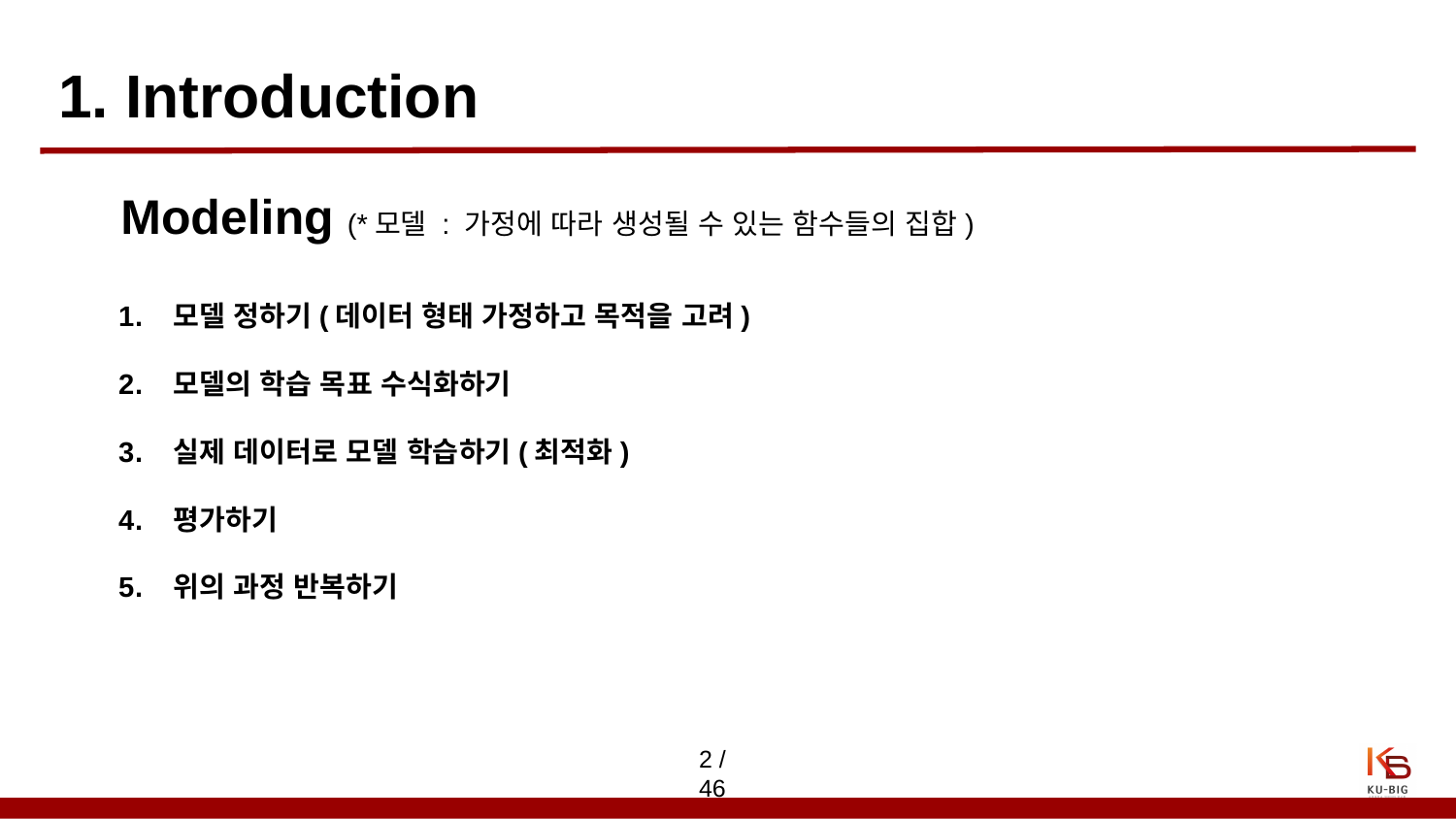

# 1. Introduction
Modeling (*모델 : 가정에 따라 생성될 수 있는 함수들의 집합)
모델 정하기(데이터 형태 가정하고 목적을 고려)

모델의 학습 목표 수식화하기

실제 데이터로 모델 학습하기(최적화)

평가하기

위의 과정 반복하기

2 / 46